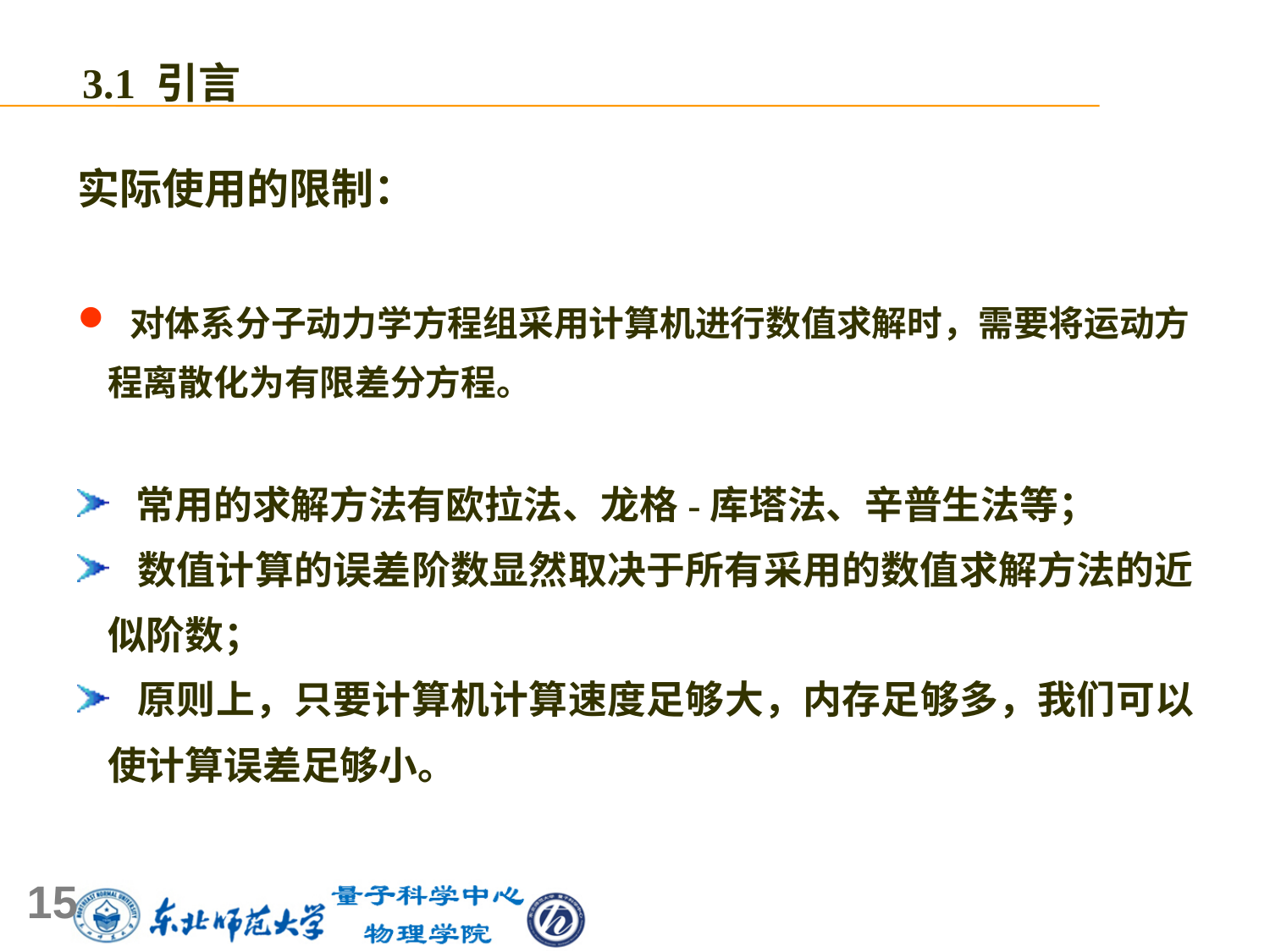

3.1 引言

实际使用的限制：

 对体系分子动力学方程组采用计算机进行数值求解时，需要将运动方程离散化为有限差分方程。

  常用的求解方法有欧拉法、龙格-库塔法、辛普生法等；
  数值计算的误差阶数显然取决于所有采用的数值求解方法的近似阶数；
  原则上，只要计算机计算速度足够大，内存足够多，我们可以使计算误差足够小。
15